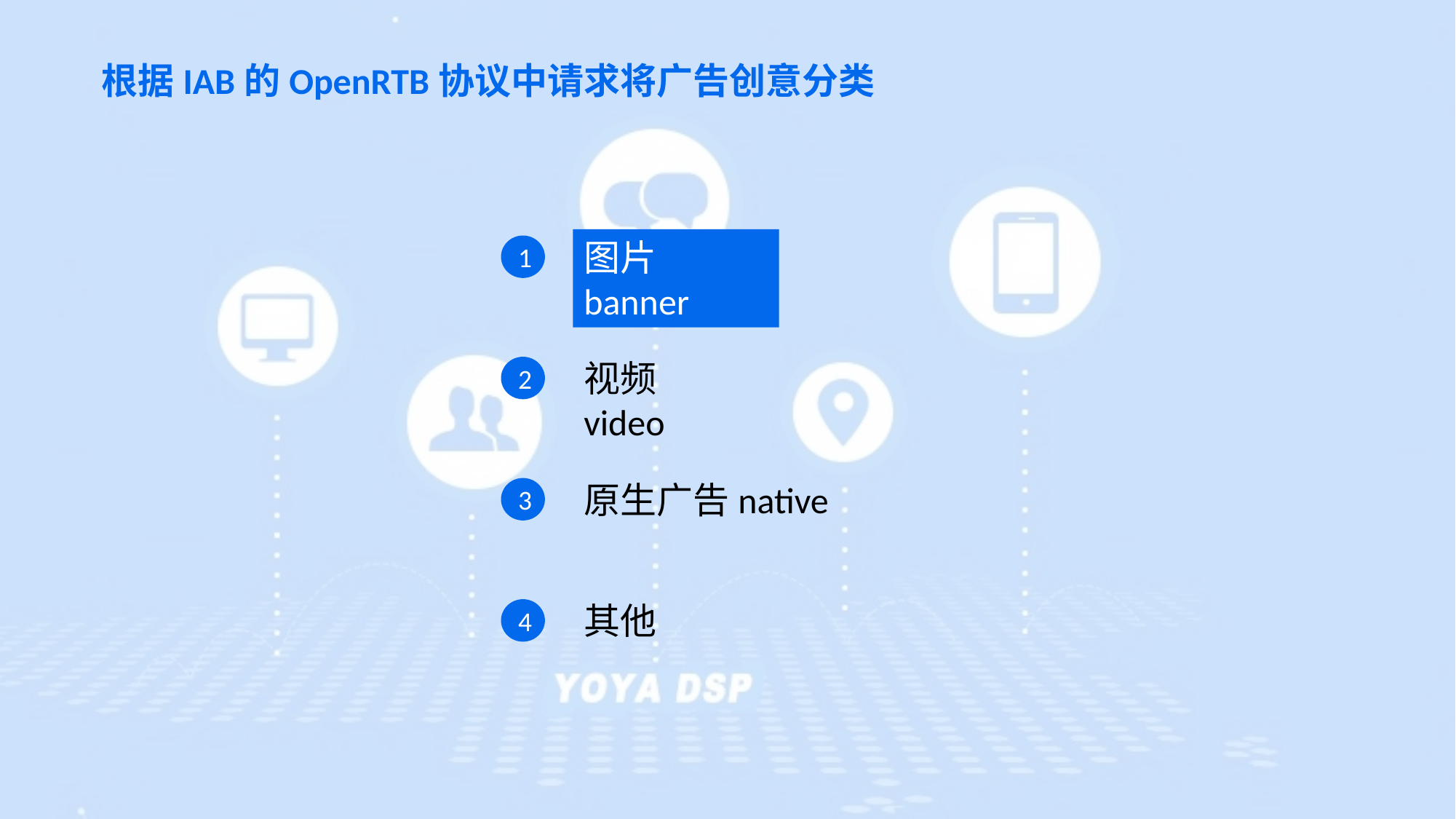

根据IAB的OpenRTB协议中请求将广告创意分类
图片banner
1
视频video
2
原生广告native
3
其他
4